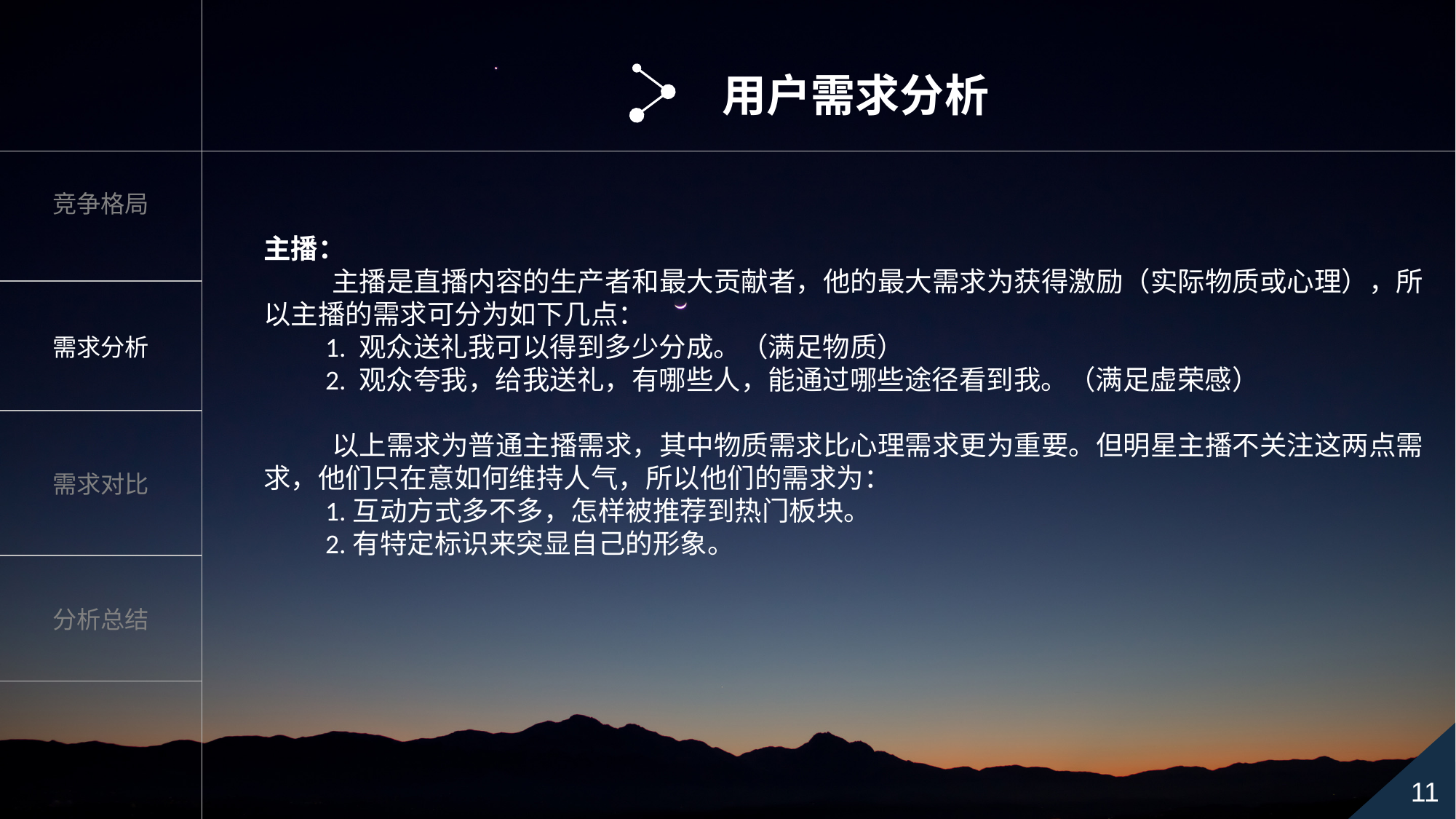

用户需求分析

主播：
          主播是直播内容的生产者和最大贡献者，他的最大需求为获得激励（实际物质或心理），所以主播的需求可分为如下几点：
          1. 观众送礼我可以得到多少分成。（满足物质）
          2. 观众夸我，给我送礼，有哪些人，能通过哪些途径看到我。（满足虚荣感）

          以上需求为普通主播需求，其中物质需求比心理需求更为重要。但明星主播不关注这两点需求，他们只在意如何维持人气，所以他们的需求为：
          1.互动方式多不多，怎样被推荐到热门板块。
          2.有特定标识来突显自己的形象。